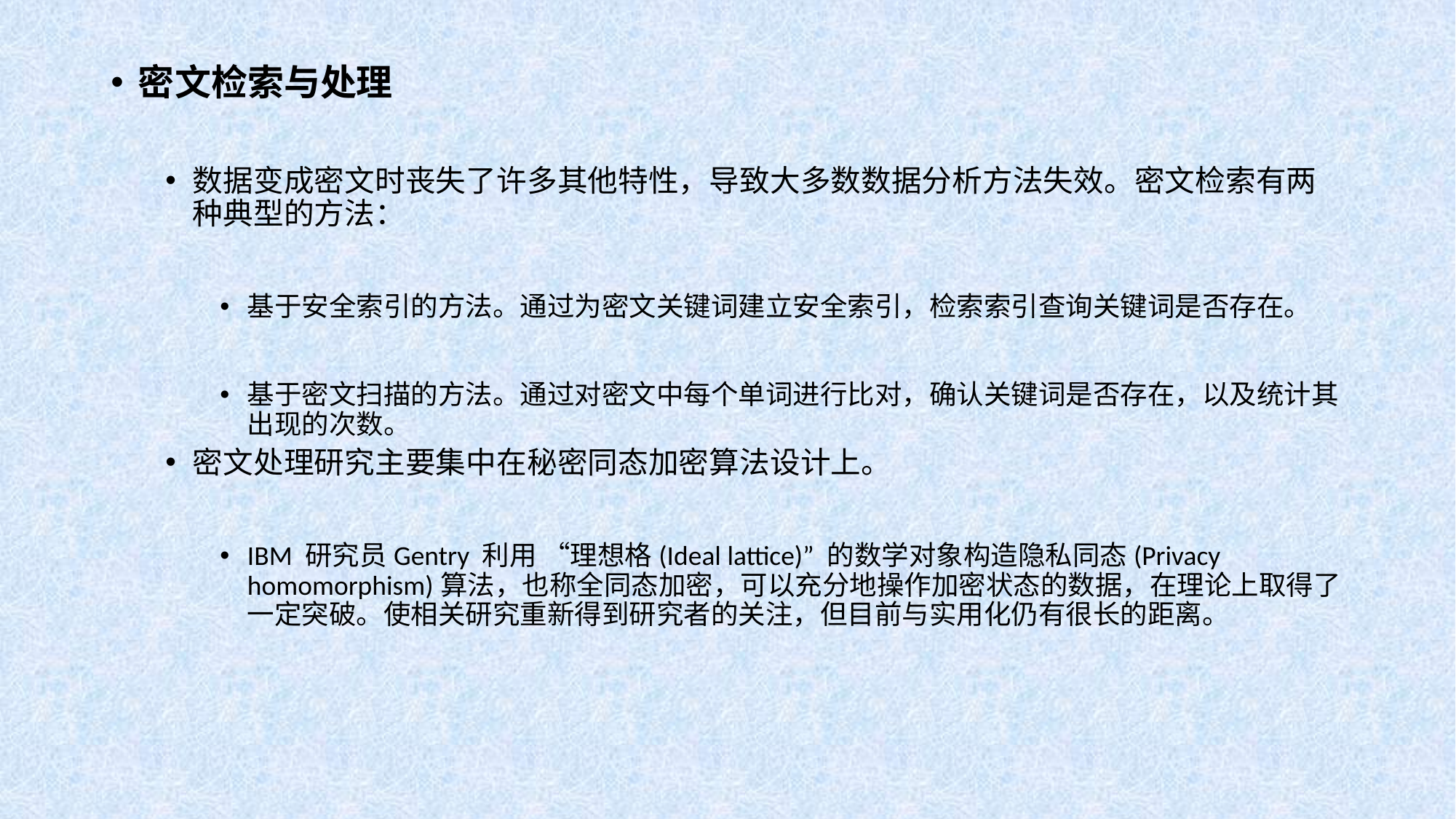

密文检索与处理

数据变成密文时丧失了许多其他特性，导致大多数数据分析方法失效。密文检索有两种典型的方法：

基于安全索引的方法。通过为密文关键词建立安全索引，检索索引查询关键词是否存在。

基于密文扫描的方法。通过对密文中每个单词进行比对，确认关键词是否存在，以及统计其出现的次数。
密文处理研究主要集中在秘密同态加密算法设计上。

IBM 研究员Gentry 利用 “理想格(Ideal lattice)” 的数学对象构造隐私同态(Privacy homomorphism)算法，也称全同态加密，可以充分地操作加密状态的数据，在理论上取得了一定突破。使相关研究重新得到研究者的关注，但目前与实用化仍有很长的距离。